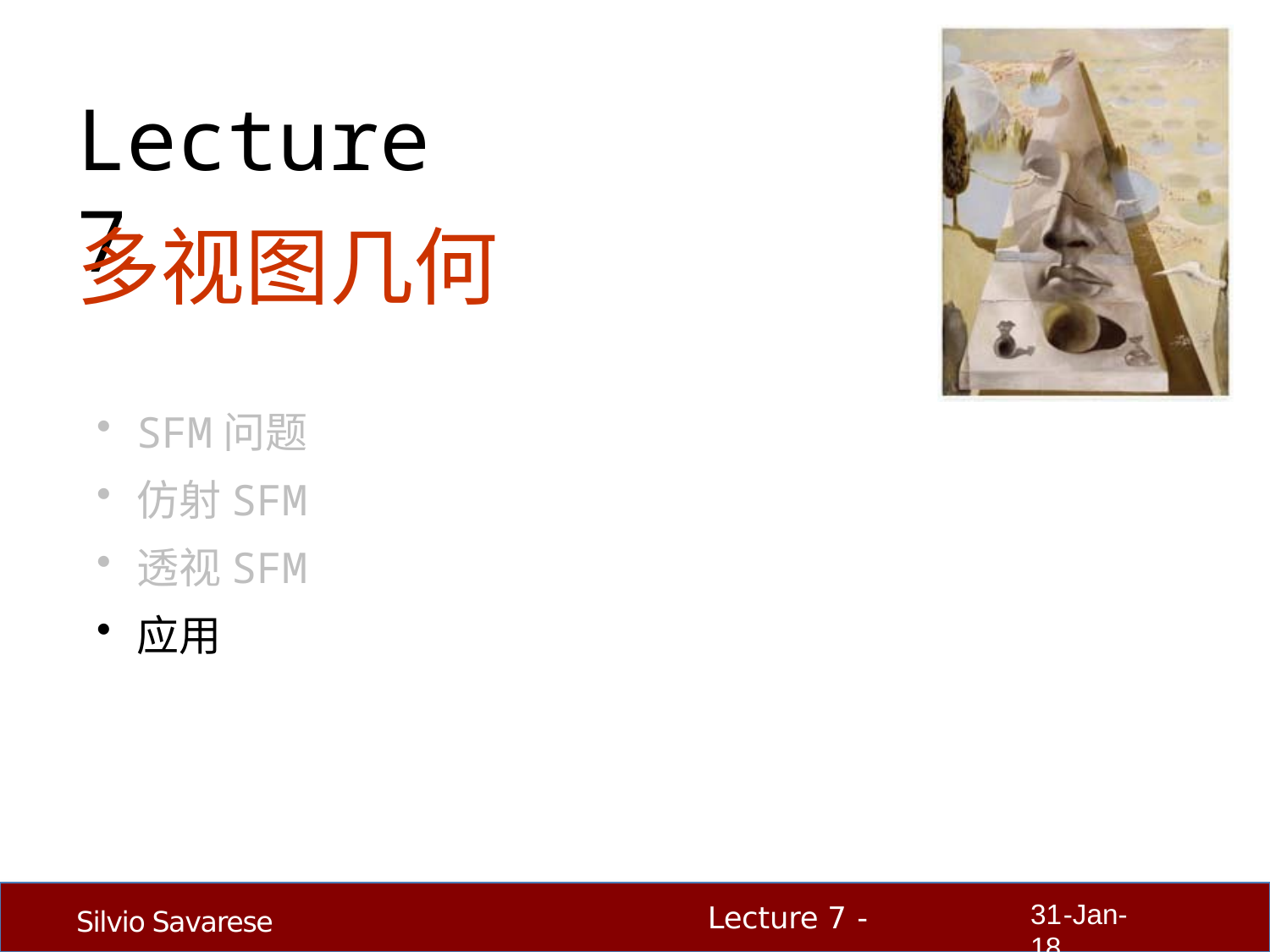

# Lecture 7
多视图几何
SFM问题
仿射SFM
透视SFM
应用

31-Jan-18
Lecture 7 -
Silvio Savarese